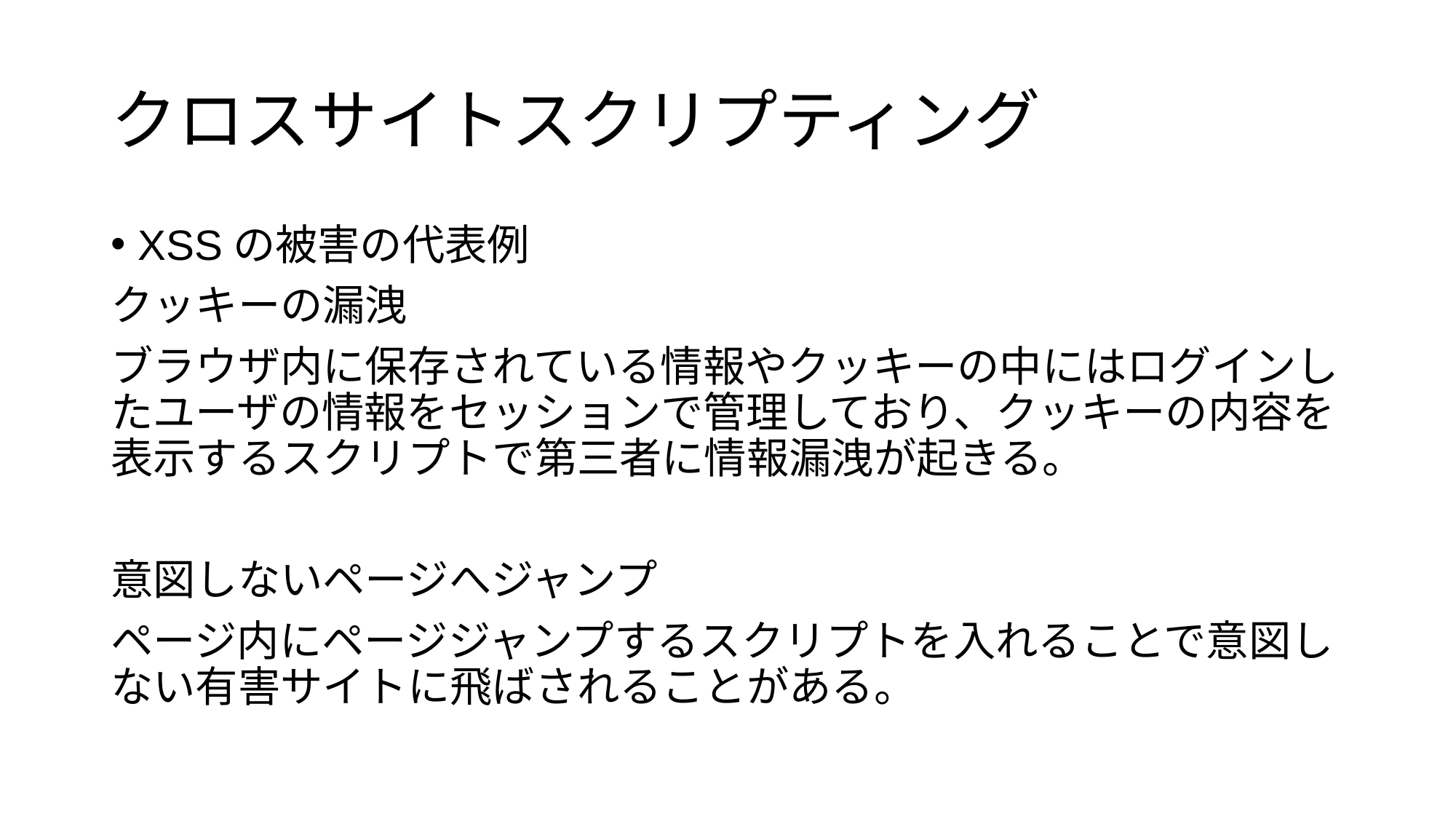

# クロスサイトスクリプティング
XSSの被害の代表例
クッキーの漏洩
ブラウザ内に保存されている情報やクッキーの中にはログインしたユーザの情報をセッションで管理しており、クッキーの内容を表示するスクリプトで第三者に情報漏洩が起きる。

意図しないページへジャンプ
ページ内にページジャンプするスクリプトを入れることで意図しない有害サイトに飛ばされることがある。